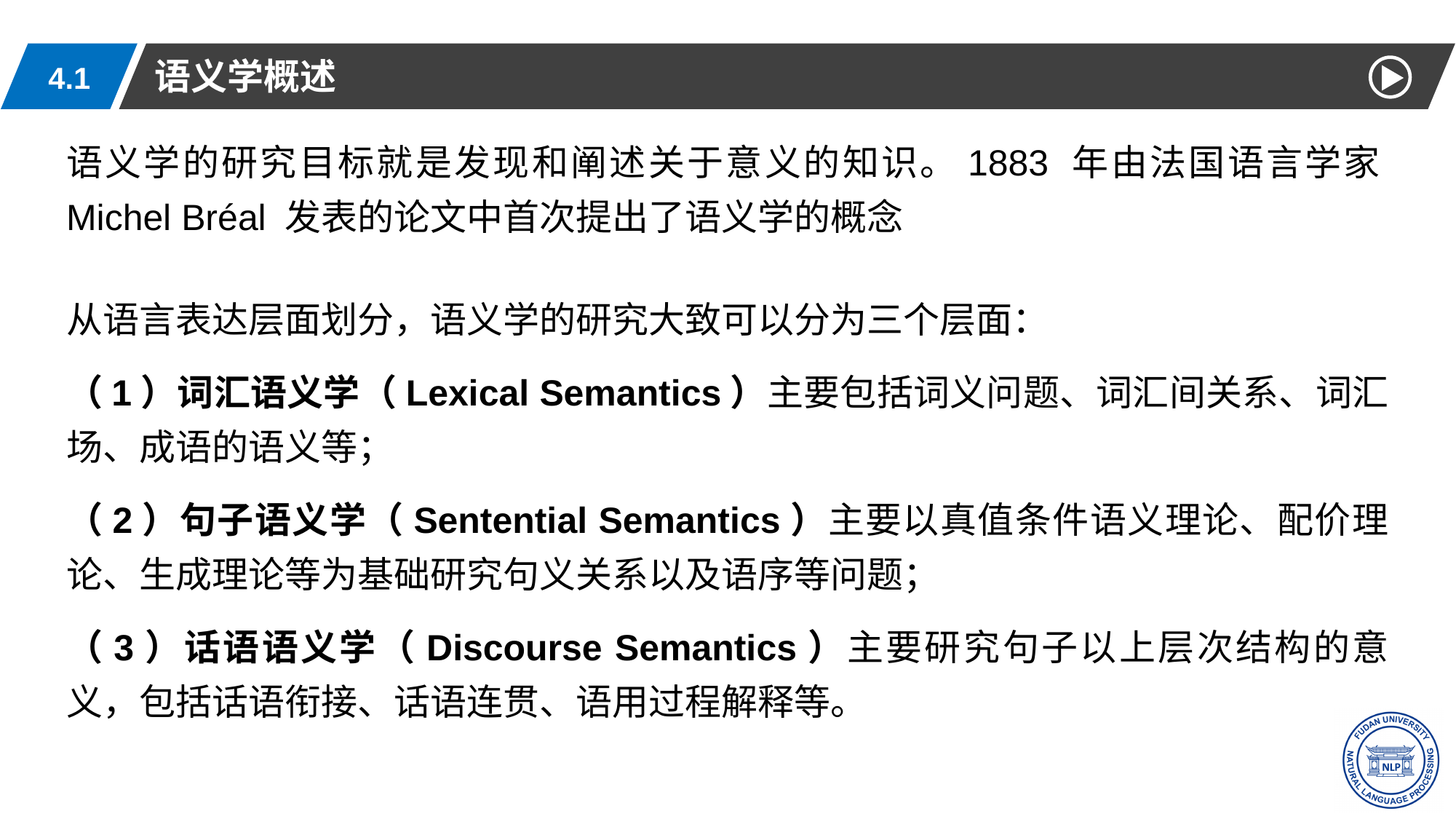

语义学概述
4.1

语义学的研究目标就是发现和阐述关于意义的知识。1883 年由法国语言学家Michel Bréal 发表的论文中首次提出了语义学的概念
从语言表达层面划分，语义学的研究大致可以分为三个层面：
（1）词汇语义学（Lexical Semantics）主要包括词义问题、词汇间关系、词汇场、成语的语义等；
（2）句子语义学（Sentential Semantics）主要以真值条件语义理论、配价理论、生成理论等为基础研究句义关系以及语序等问题；
（3）话语语义学（Discourse Semantics）主要研究句子以上层次结构的意义，包括话语衔接、话语连贯、语用过程解释等。
6